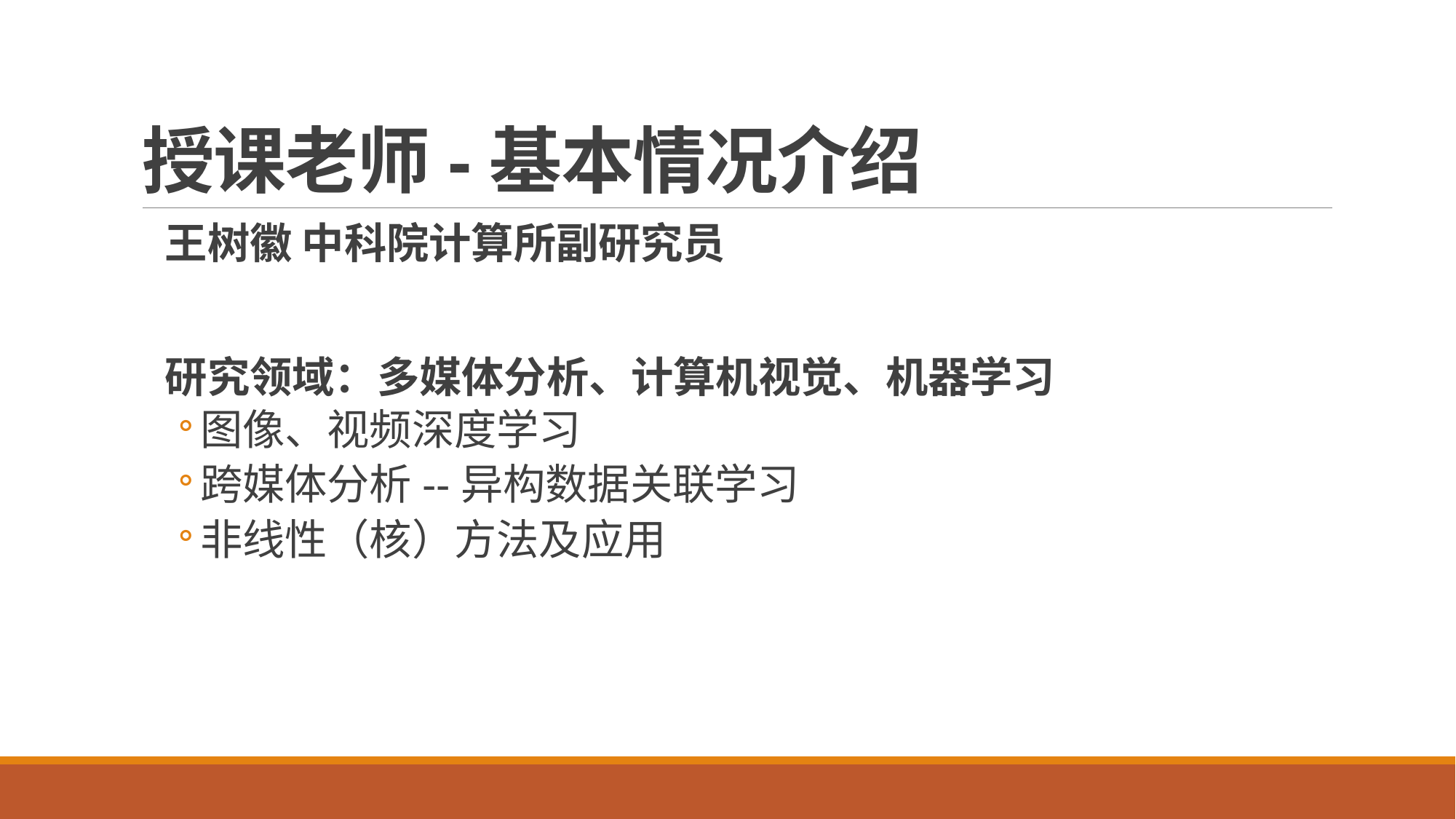

# 授课老师-基本情况介绍
王树徽 中科院计算所副研究员

研究领域：多媒体分析、计算机视觉、机器学习
图像、视频深度学习
跨媒体分析--异构数据关联学习
非线性（核）方法及应用

3